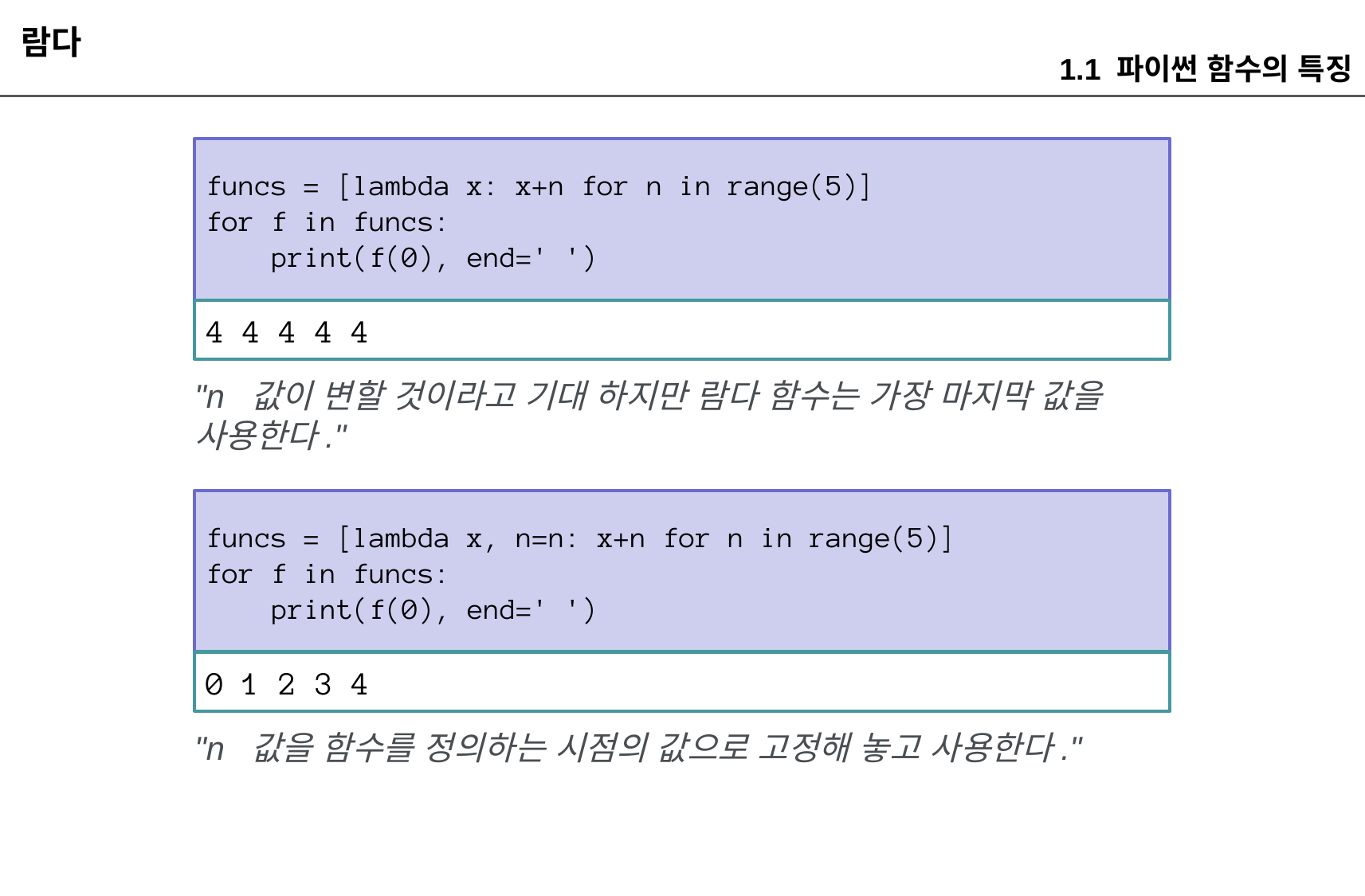

람다
1.1 파이썬 함수의 특징
funcs = [lambda x: x+n for n in range(5)]
for f in funcs:
    print(f(0), end=' ')
4 4 4 4 4
"n  값이 변할 것이라고 기대 하지만 람다 함수는 가장 마지막 값을 사용한다."
funcs = [lambda x, n=n: x+n for n in range(5)]
for f in funcs:
    print(f(0), end=' ')
0 1 2 3 4
"n  값을 함수를 정의하는 시점의 값으로 고정해 놓고 사용한다."